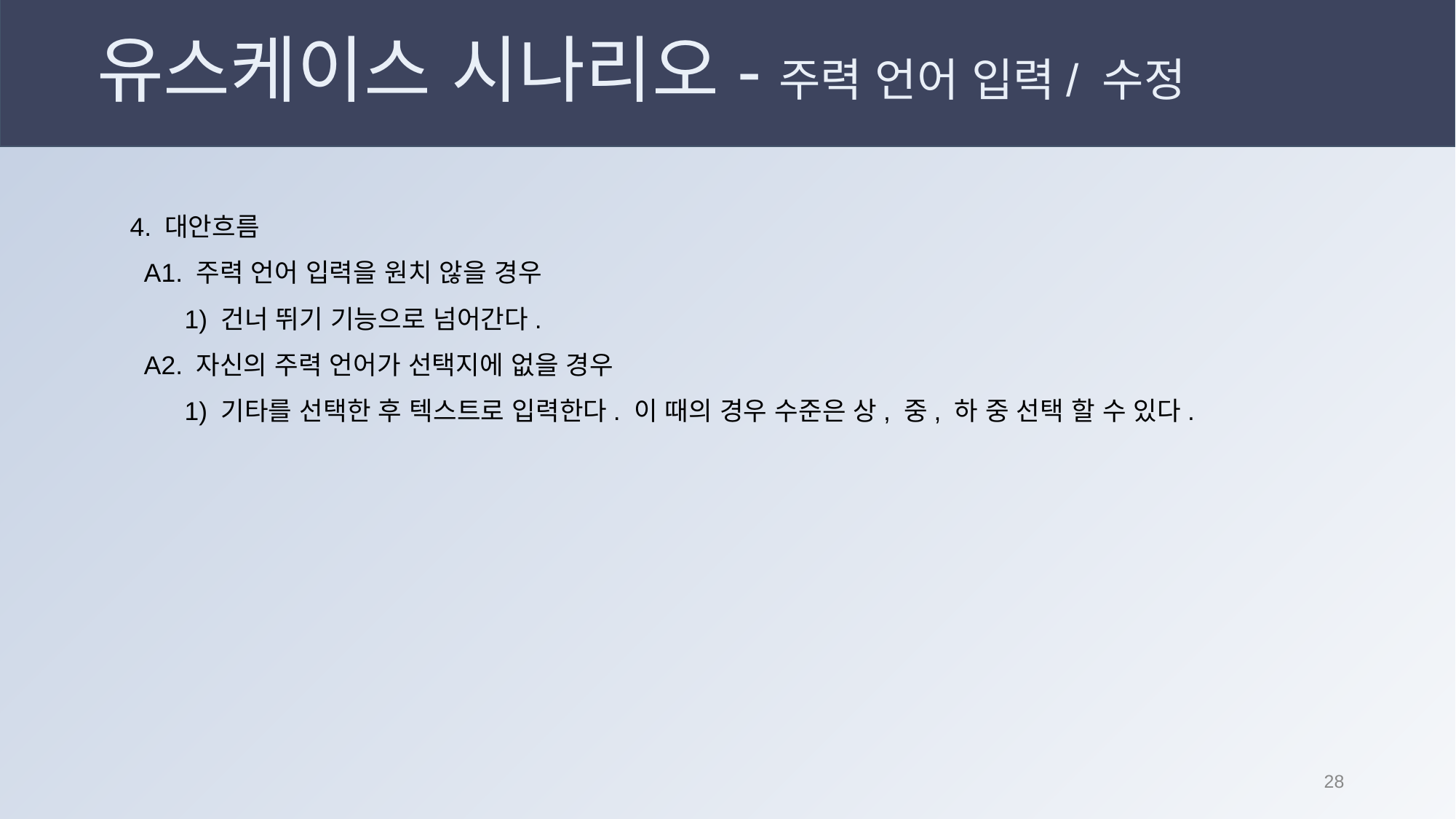

# 유스케이스 시나리오-주력 언어 입력/ 수정

4. 대안흐름
  A1. 주력 언어 입력을 원치 않을 경우
1) 건너 뛰기 기능으로 넘어간다.
  A2. 자신의 주력 언어가 선택지에 없을 경우
1) 기타를 선택한 후 텍스트로 입력한다. 이 때의 경우 수준은 상, 중, 하 중 선택 할 수 있다.

28